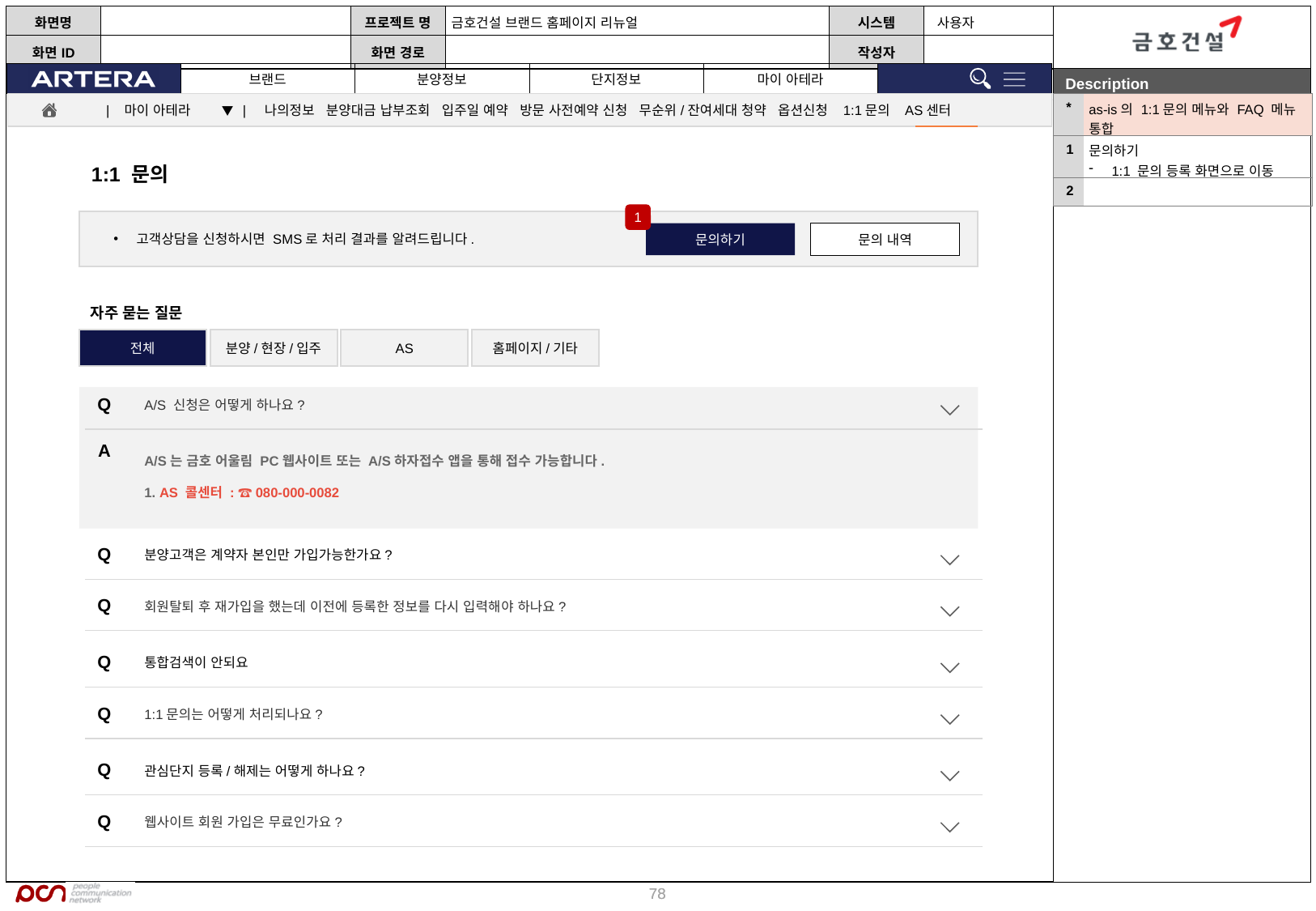

| \* | as-is의 1:1문의 메뉴와 FAQ 메뉴 통합 |
| --- | --- |
| 1 | 문의하기 1:1 문의 등록 화면으로 이동 |
| 2 |  |
|   마이 아테라        ▼  |    나의정보   분양대금 납부조회   입주일 예약   방문 사전예약 신청   무순위/잔여세대 청약   옵션신청   1:1문의   AS센터

1:1 문의
1

문의하기
문의 내역
고객상담을 신청하시면 SMS로 처리 결과를 알려드립니다.
자주 묻는 질문
전체
분양/현장/입주
AS
홈페이지/기타

Q
A/S 신청은 어떻게 하나요?

A
A/S는 금호 어울림 PC웹사이트 또는 A/S하자접수 앱을 통해 접수 가능합니다.

1. AS 콜센터 : ☎ 080-000-0082
Q
분양고객은 계약자 본인만 가입가능한가요?

Q
회원탈퇴 후 재가입을 했는데 이전에 등록한 정보를 다시 입력해야 하나요?

Q
통합검색이 안되요

Q
1:1문의는 어떻게 처리되나요?

Q
관심단지 등록/해제는 어떻게 하나요?

Q
웹사이트 회원 가입은 무료인가요?